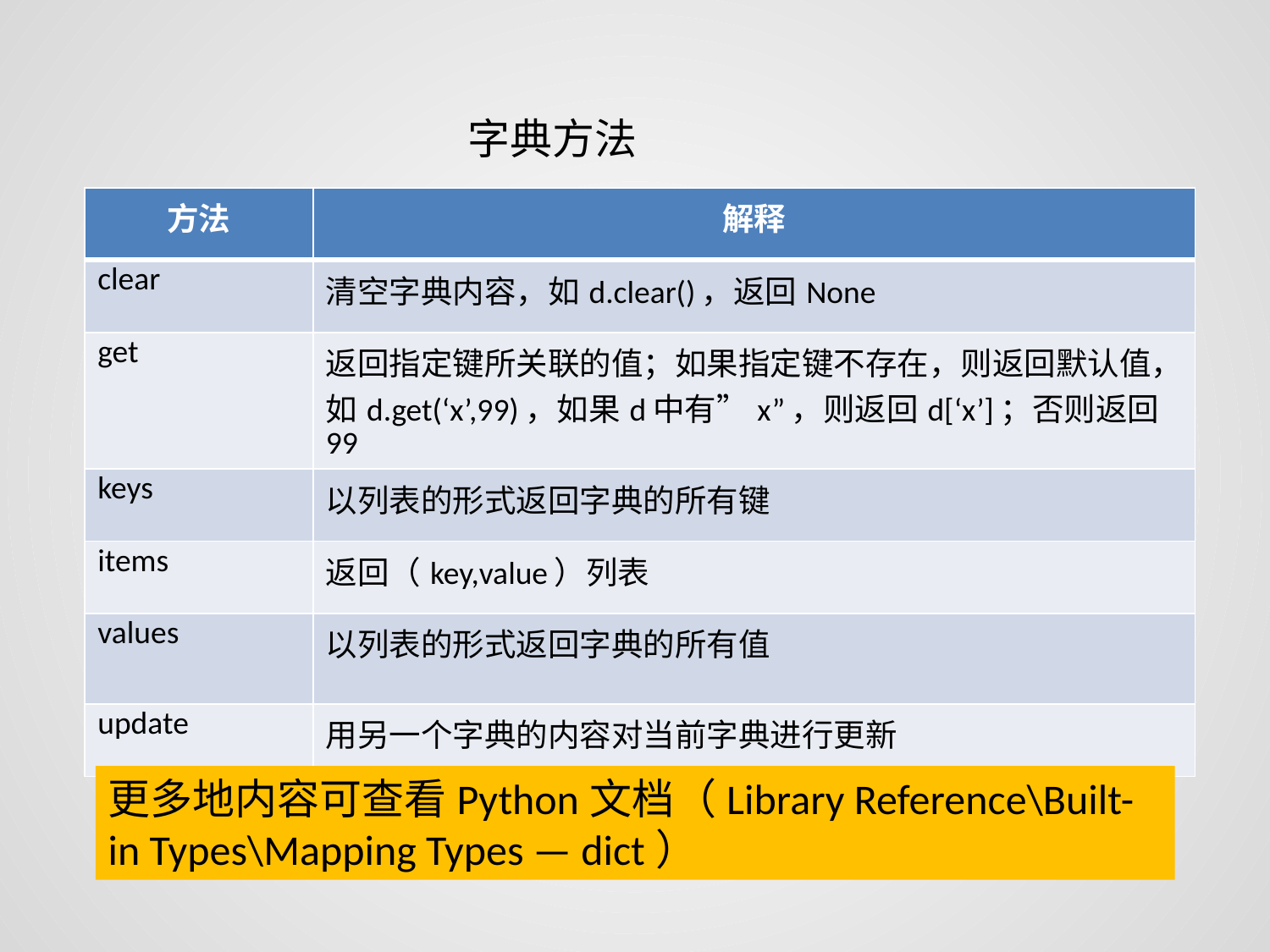

字典方法
| 方法 | 解释 |
| --- | --- |
| clear | 清空字典内容，如d.clear()，返回None |
| get | 返回指定键所关联的值；如果指定键不存在，则返回默认值，如d.get(‘x’,99)，如果d中有”x”，则返回d[‘x’]；否则返回99 |
| keys | 以列表的形式返回字典的所有键 |
| items | 返回（key,value）列表 |
| values | 以列表的形式返回字典的所有值 |
| update | 用另一个字典的内容对当前字典进行更新 |
更多地内容可查看Python文档（Library Reference\Built-in Types\Mapping Types — dict）